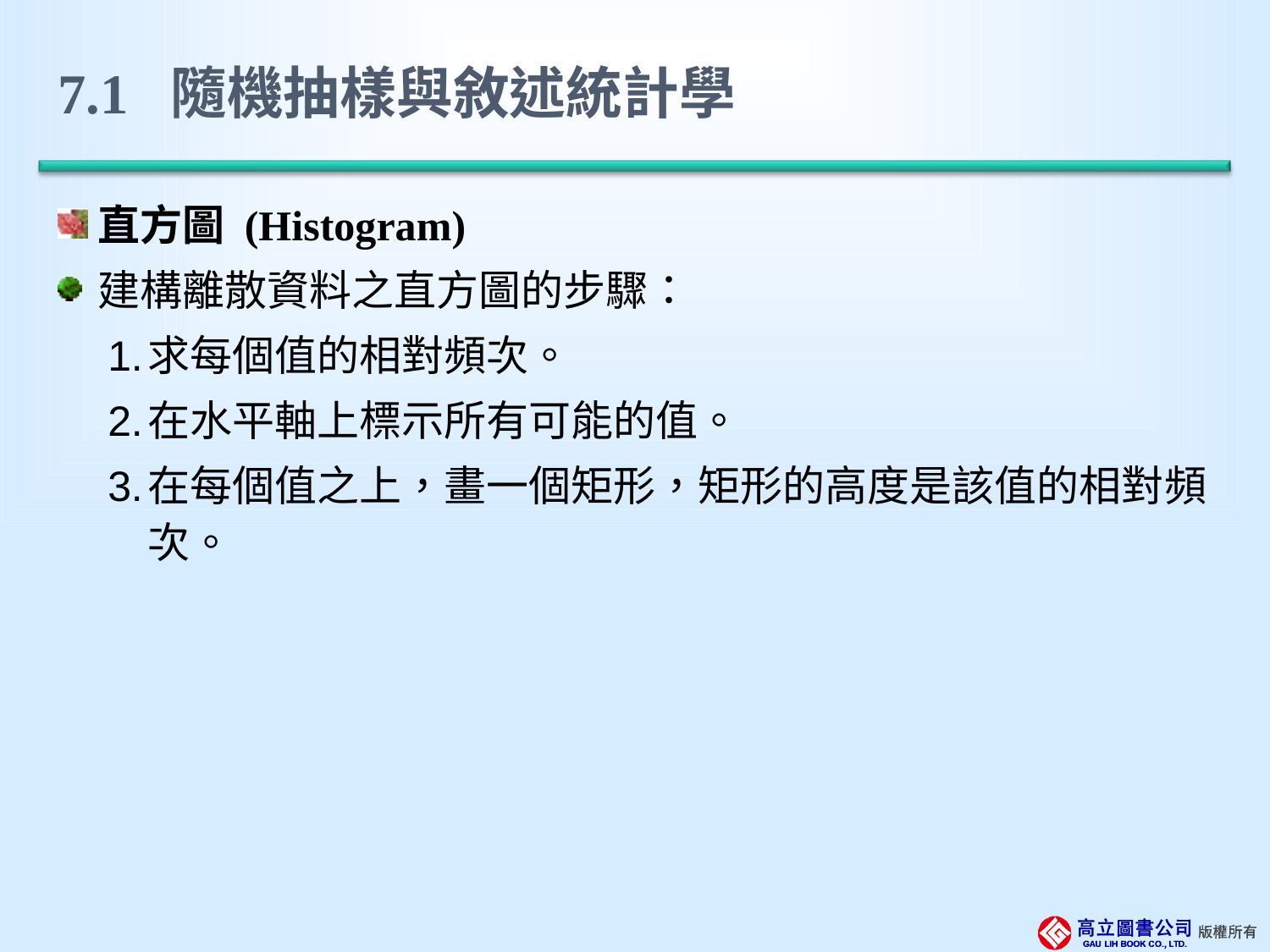

# 7.1  隨機抽樣與敘述統計學
直方圖 (Histogram)
建構離散資料之直方圖的步驟：
求每個值的相對頻次。
在水平軸上標示所有可能的值。
在每個值之上，畫一個矩形，矩形的高度是該值的相對頻次。